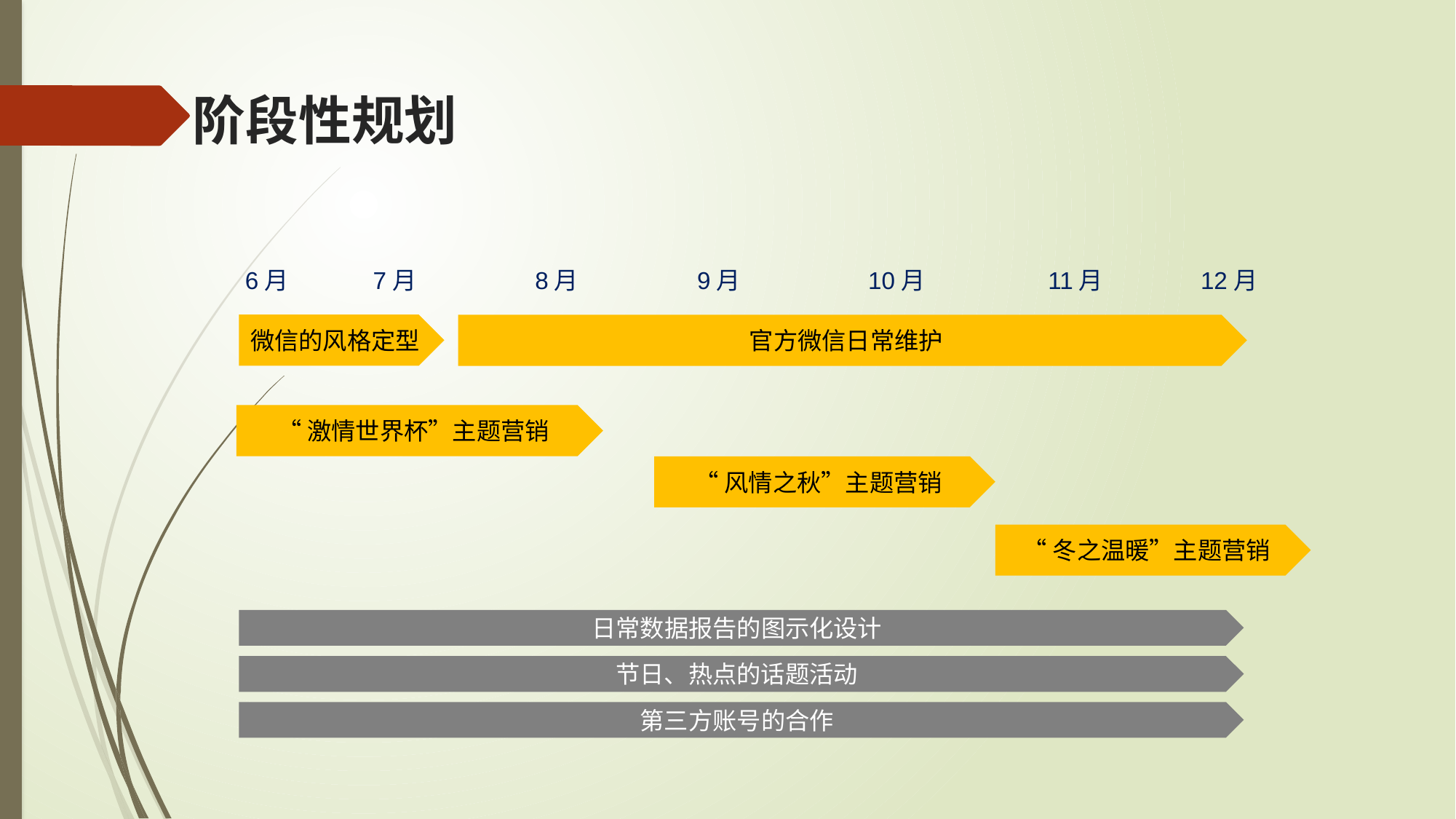

# 阶段性规划
6月
7月
8月
9月
10月
11月
12月
微信的风格定型
官方微信日常维护
“激情世界杯”主题营销
“风情之秋”主题营销
“冬之温暖”主题营销
日常数据报告的图示化设计
节日、热点的话题活动
第三方账号的合作